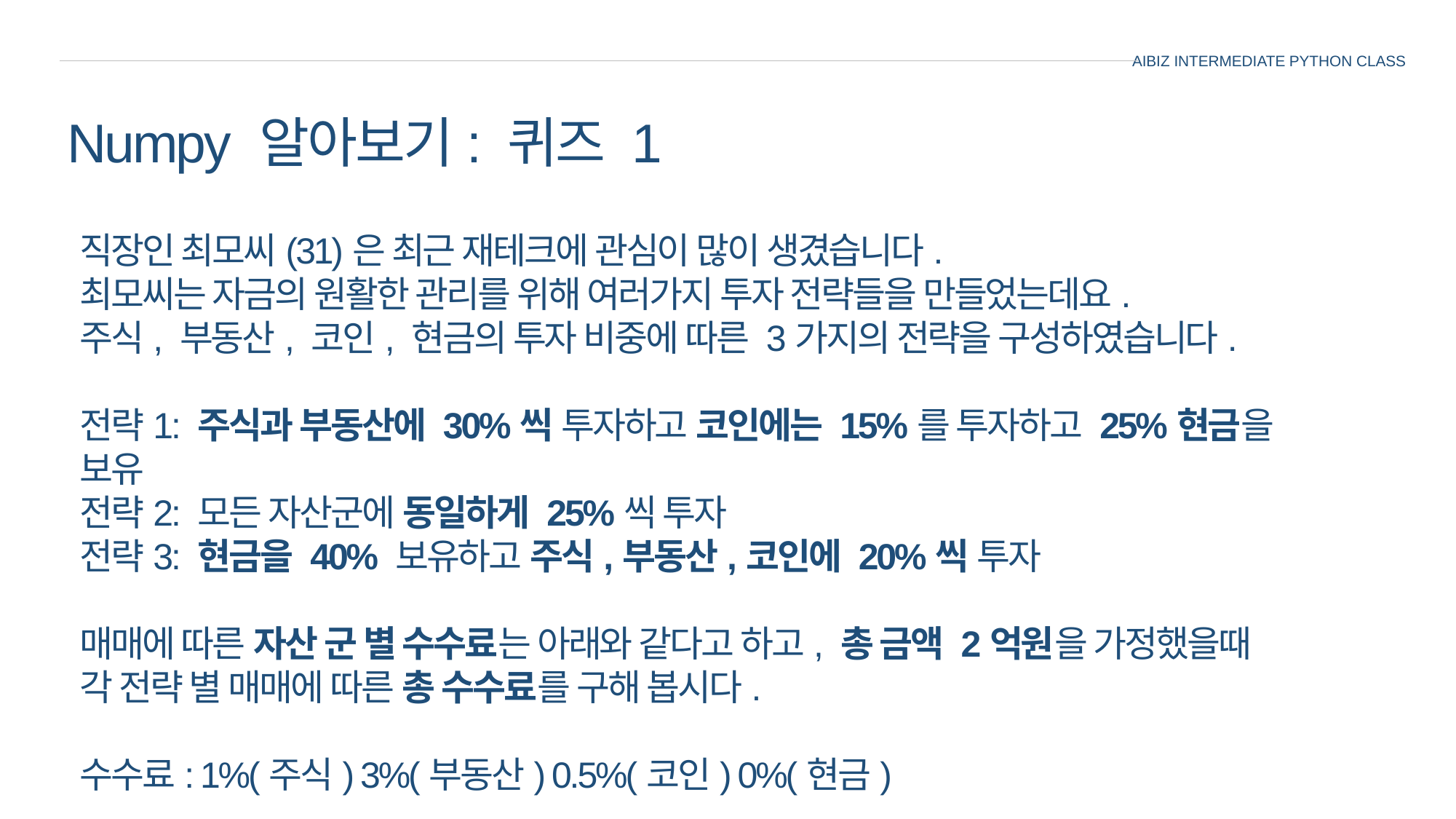

AIBIZ INTERMEDIATE PYTHON CLASS
Numpy 알아보기: 퀴즈 1
직장인 최모씨(31)은 최근 재테크에 관심이 많이 생겼습니다.
최모씨는 자금의 원활한 관리를 위해 여러가지 투자 전략들을 만들었는데요.
주식, 부동산, 코인, 현금의 투자 비중에 따른 3가지의 전략을 구성하였습니다.

전략1: 주식과 부동산에 30%씩 투자하고 코인에는 15%를 투자하고 25%현금을 보유
전략2: 모든 자산군에 동일하게 25%씩 투자
전략3: 현금을 40% 보유하고 주식,부동산,코인에 20%씩 투자

매매에 따른 자산 군 별 수수료는 아래와 같다고 하고, 총 금액 2억원을 가정했을때
각 전략 별 매매에 따른 총 수수료를 구해 봅시다.

수수료: 1%(주식) 3%(부동산) 0.5%(코인) 0%(현금)